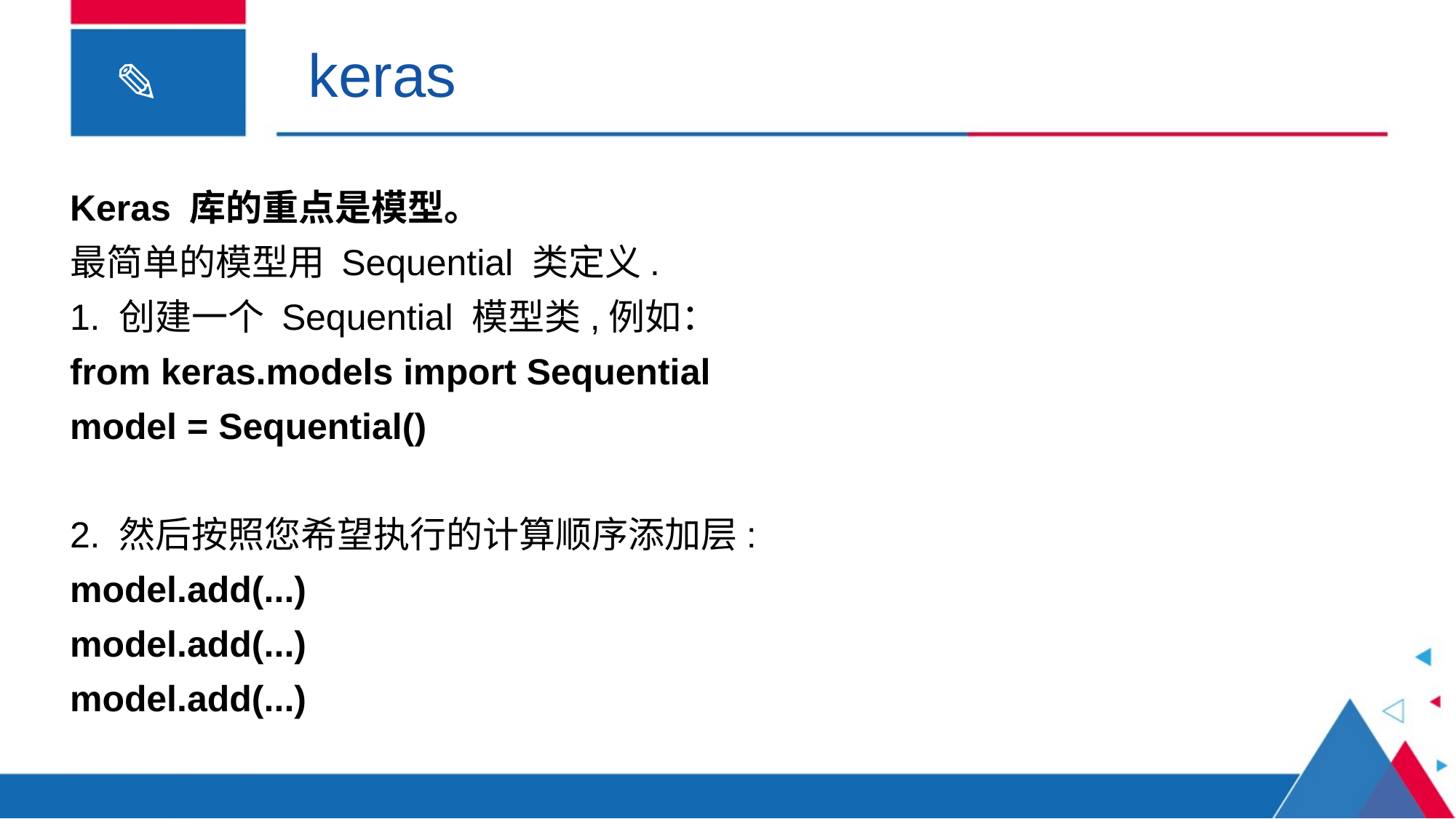

keras
Keras 库的重点是模型。
最简单的模型用 Sequential 类定义.
1. 创建一个 Sequential 模型类,例如：
from keras.models import Sequential
model = Sequential()

2. 然后按照您希望执行的计算顺序添加层:
model.add(...)
model.add(...)
model.add(...)